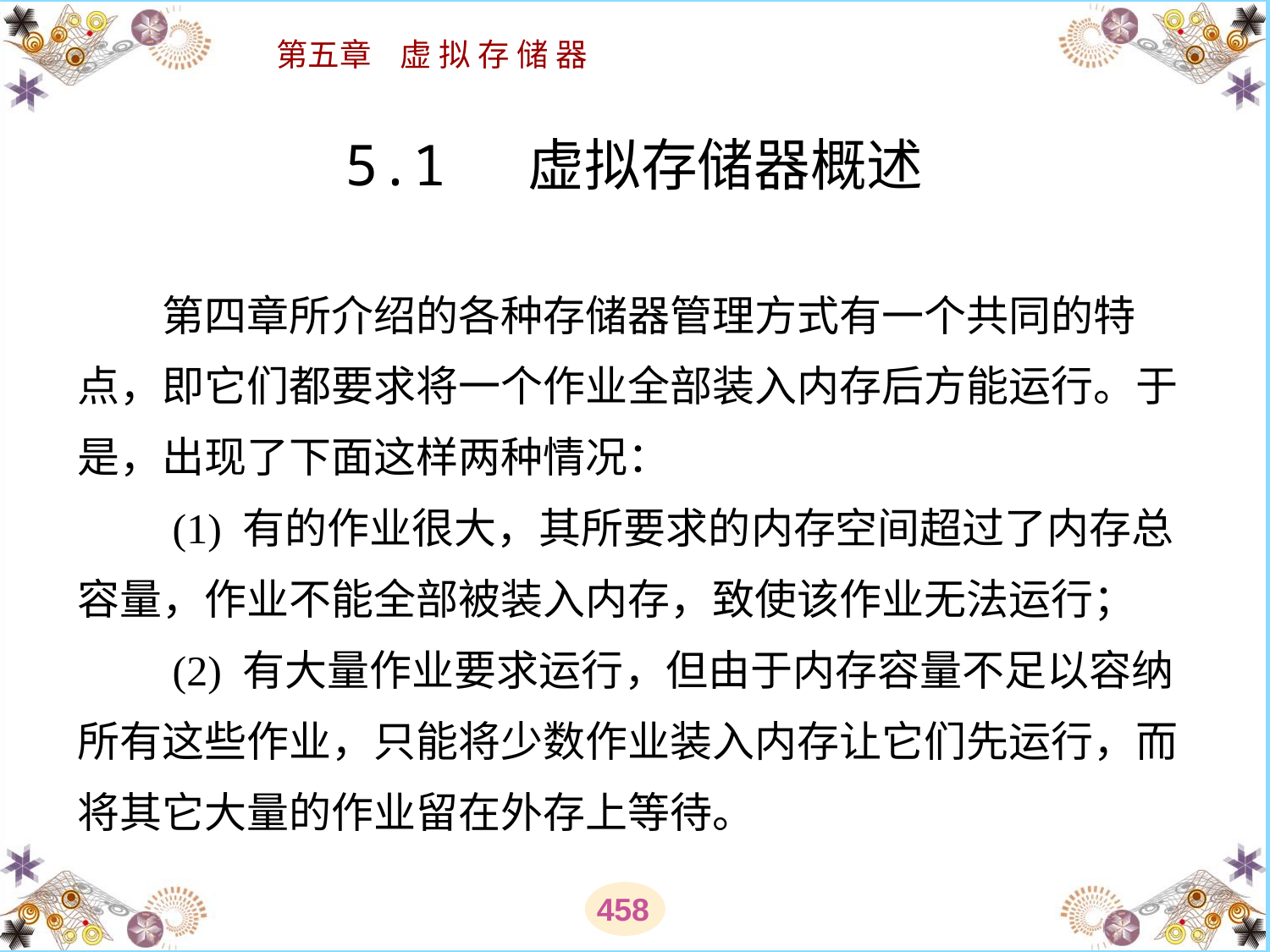

# 5.1  虚拟存储器概述 　　第四章所介绍的各种存储器管理方式有一个共同的特点，即它们都要求将一个作业全部装入内存后方能运行。于是，出现了下面这样两种情况： 　　(1) 有的作业很大，其所要求的内存空间超过了内存总容量，作业不能全部被装入内存，致使该作业无法运行； 　　(2) 有大量作业要求运行，但由于内存容量不足以容纳所有这些作业，只能将少数作业装入内存让它们先运行，而将其它大量的作业留在外存上等待。